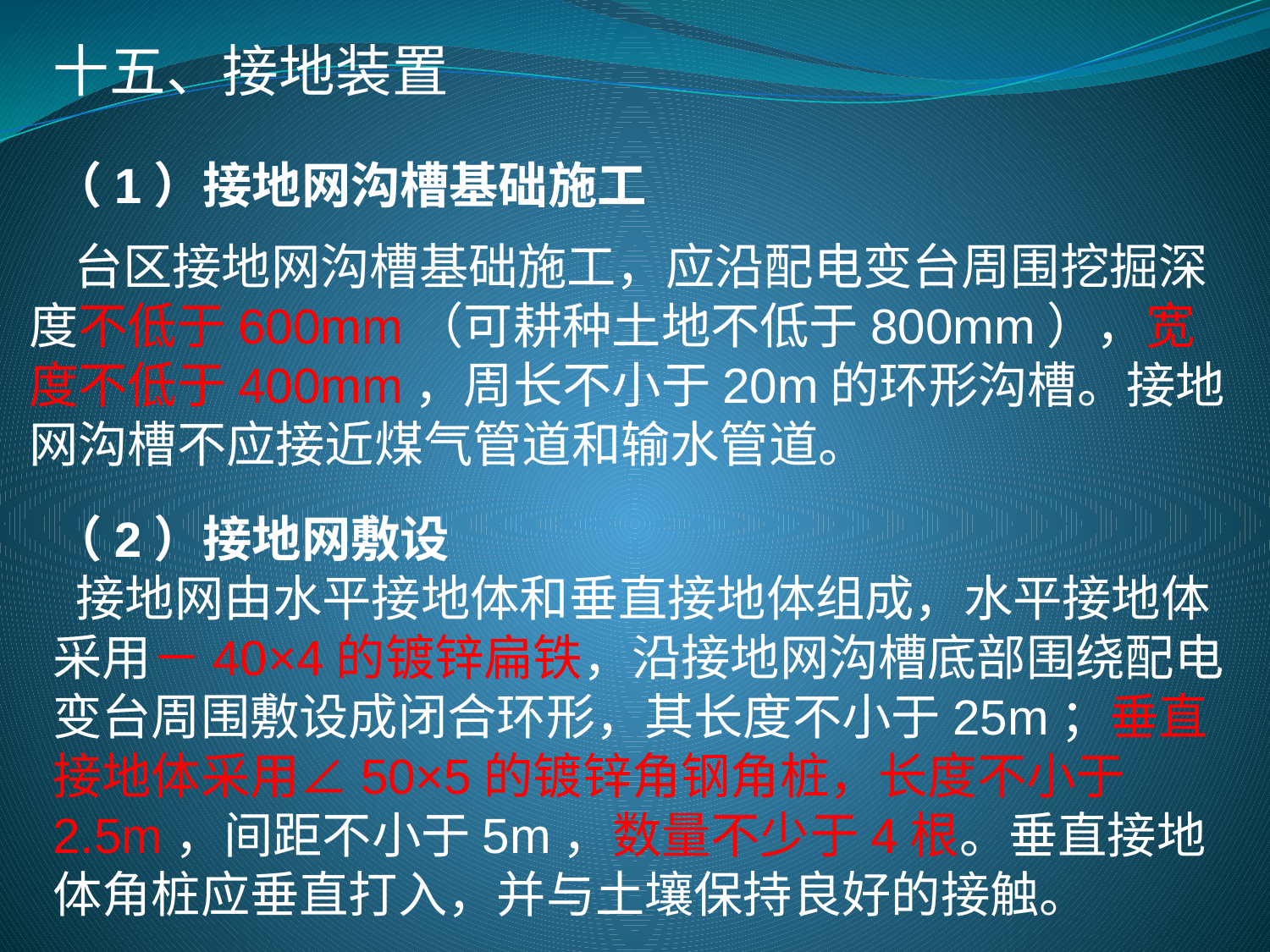

十五、接地装置
（1）接地网沟槽基础施工
   台区接地网沟槽基础施工，应沿配电变台周围挖掘深度不低于600mm（可耕种土地不低于800mm），宽度不低于400mm，周长不小于20m的环形沟槽。接地网沟槽不应接近煤气管道和输水管道。
（2）接地网敷设
 接地网由水平接地体和垂直接地体组成，水平接地体采用－40×4的镀锌扁铁，沿接地网沟槽底部围绕配电变台周围敷设成闭合环形，其长度不小于25m；垂直接地体采用∠50×5的镀锌角钢角桩，长度不小于2.5m，间距不小于5m，数量不少于4根。垂直接地体角桩应垂直打入，并与土壤保持良好的接触。